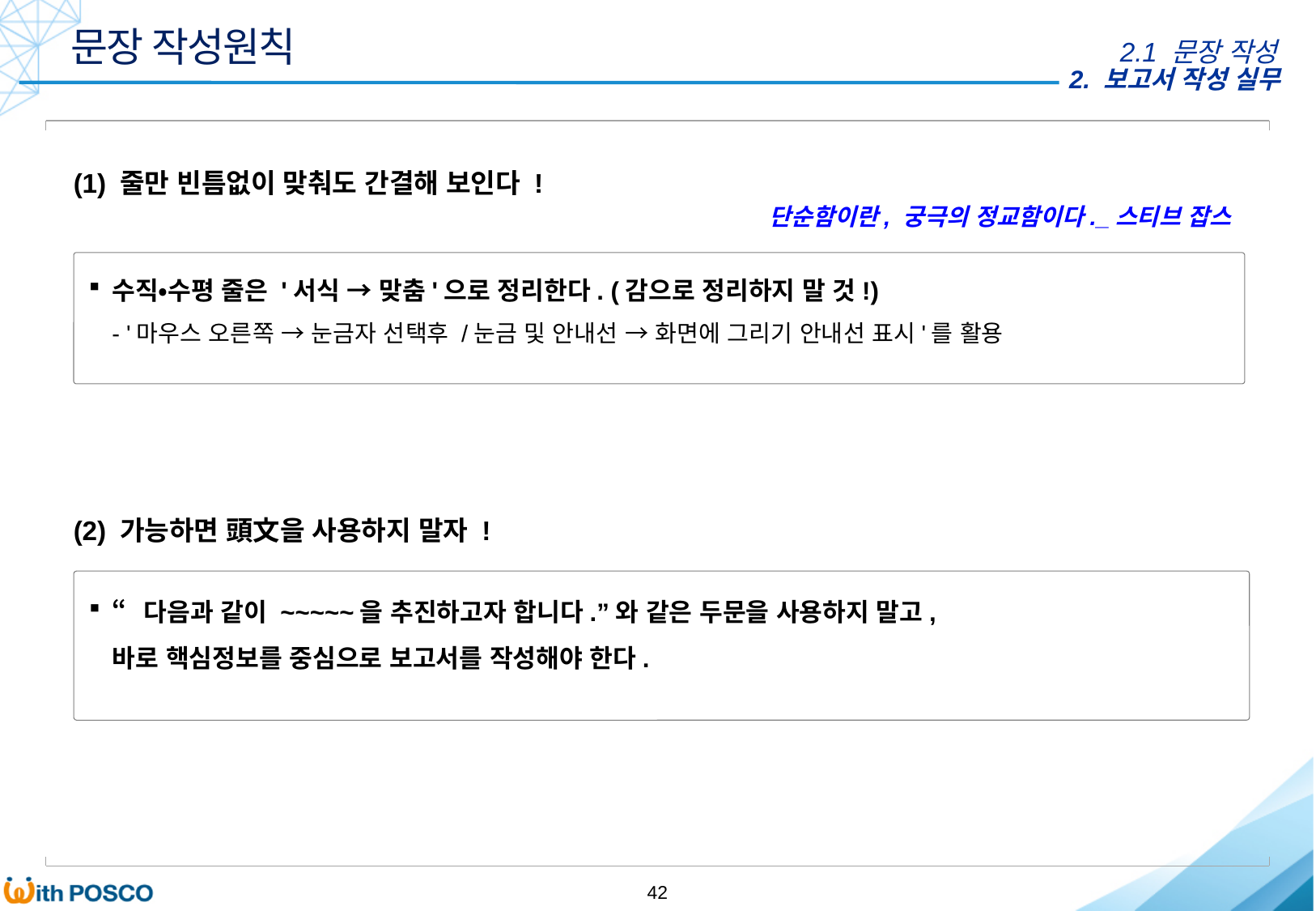

문장 작성원칙
2.1 문장 작성
(1) 줄만 빈틈없이 맞춰도 간결해 보인다 !
단순함이란, 궁극의 정교함이다._스티브 잡스
수직•수평 줄은 '서식 → 맞춤'으로 정리한다. (감으로 정리하지 말 것!)
- '마우스 오른쪽 → 눈금자 선택후 /눈금 및 안내선 → 화면에 그리기 안내선 표시'를 활용
(2) 가능하면 頭文을 사용하지 말자 !
“다음과 같이 ~~~~~을 추진하고자 합니다.”와 같은 두문을 사용하지 말고,
바로 핵심정보를 중심으로 보고서를 작성해야 한다.